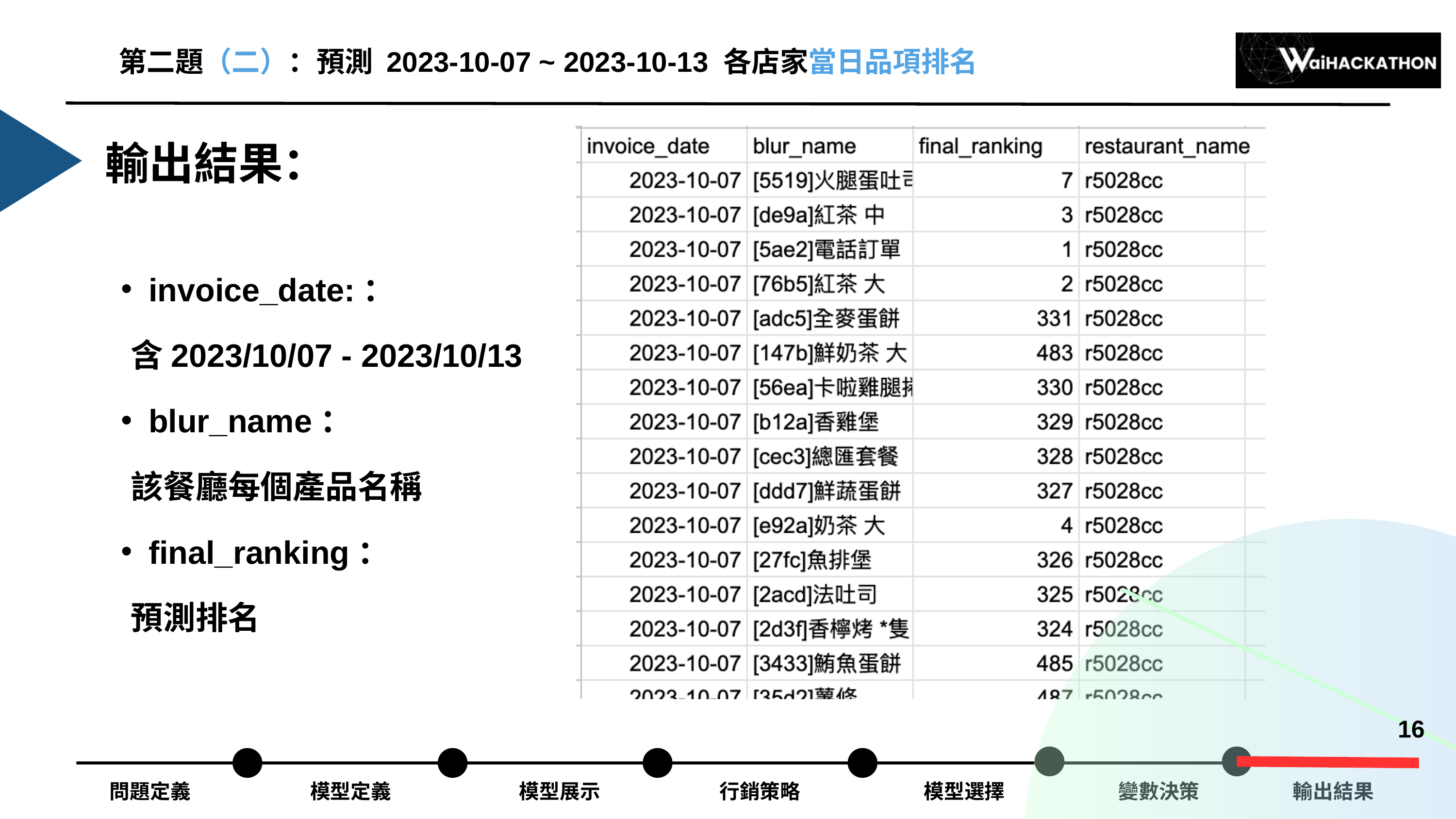

第二題（二）：預測 2023-10-07 ~ 2023-10-13 各店家當日品項排名

輸出結果：

invoice_date:：
    含2023/10/07 - 2023/10/13
blur_name：
    該餐廳每個產品名稱
final_ranking：
    預測排名

16

問題定義
模型定義
模型展示
行銷策略
模型選擇
變數決策
輸出結果